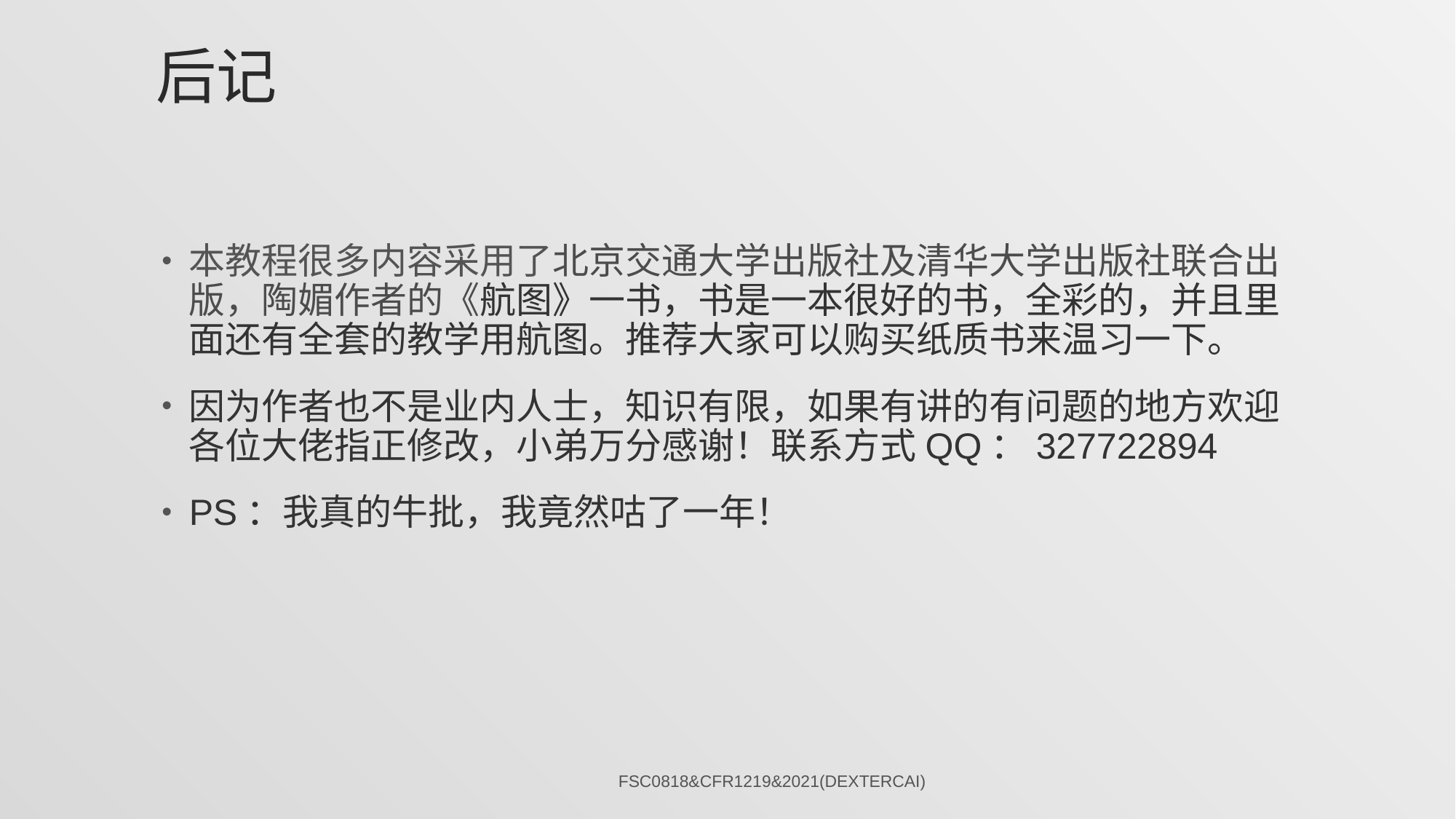

# 后记
本教程很多内容采用了北京交通大学出版社及清华大学出版社联合出版，陶媚作者的《航图》一书，书是一本很好的书，全彩的，并且里面还有全套的教学用航图。推荐大家可以购买纸质书来温习一下。
因为作者也不是业内人士，知识有限，如果有讲的有问题的地方欢迎各位大佬指正修改，小弟万分感谢！联系方式QQ：327722894
PS：我真的牛批，我竟然咕了一年！
FSC0818&CFR1219&2021(DexterCai)